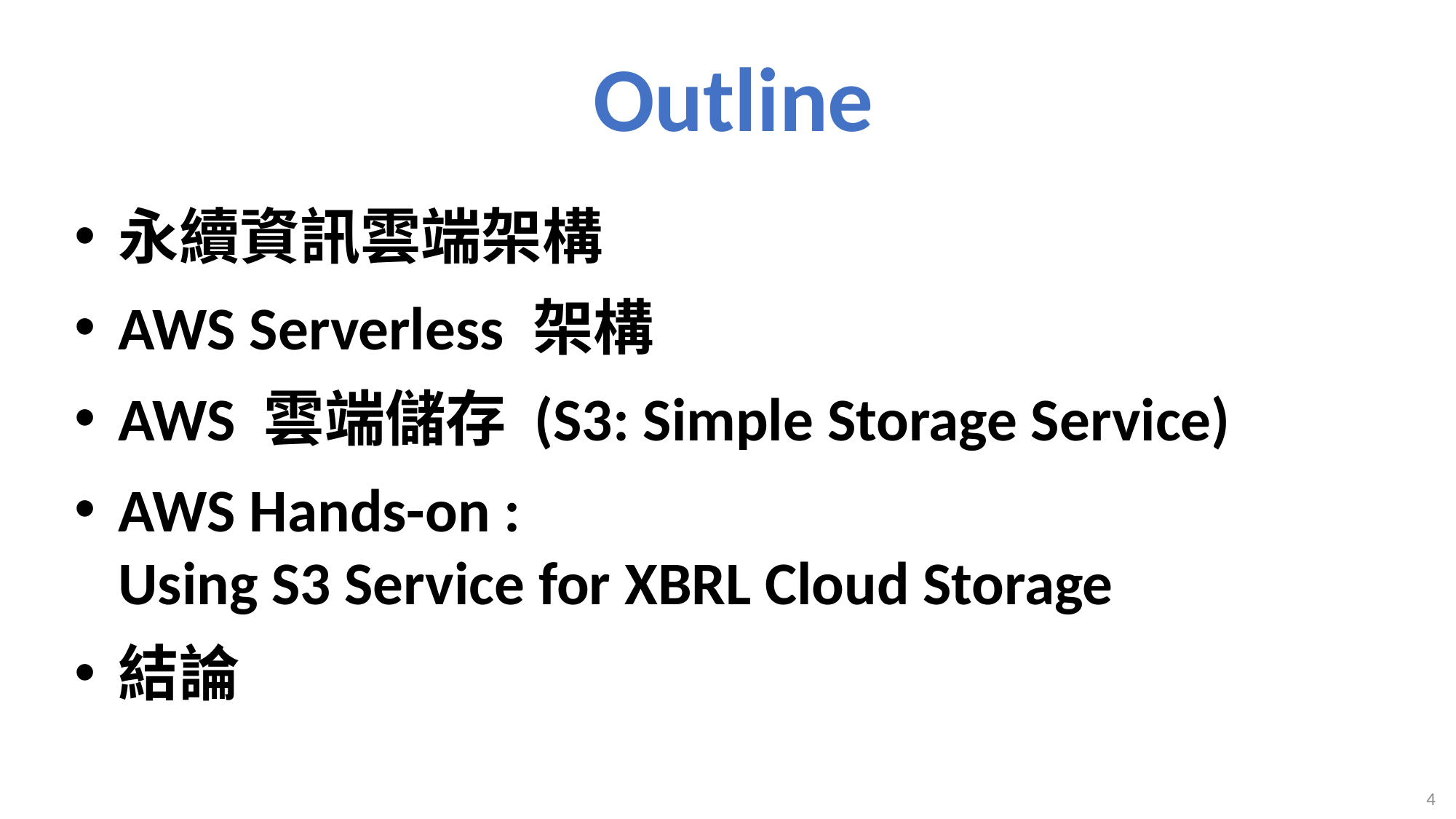

# Outline
永續資訊雲端架構
AWS Serverless 架構
AWS 雲端儲存 (S3: Simple Storage Service)
AWS Hands-on :
Using S3 Service for XBRL Cloud Storage
結論

4